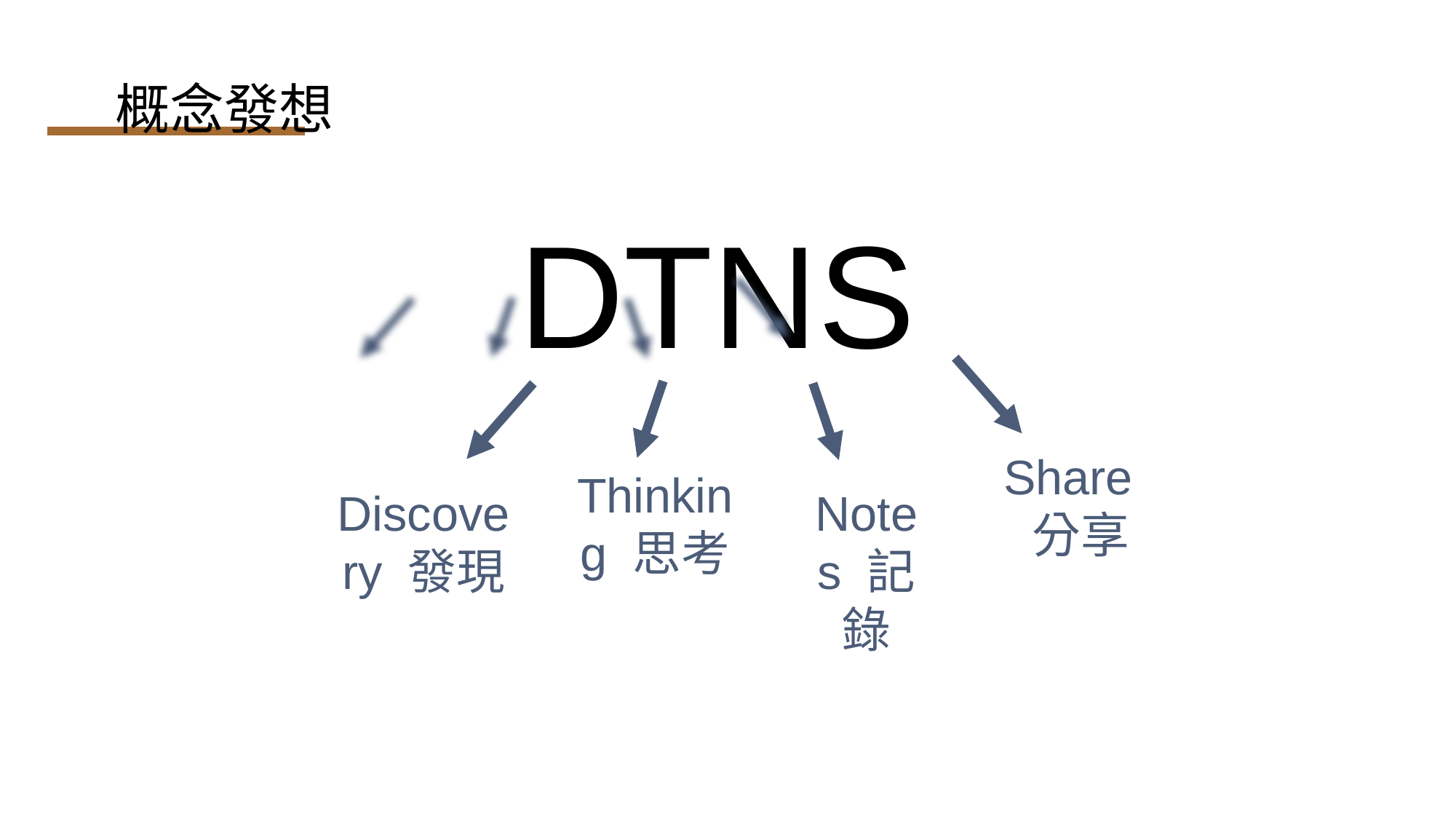

概念發想
DTNS
- Discovery 發現
- Thinking 思考
- Notes 筆記
- Share 分享
Share 分享
Thinking 思考
Discovery 發現
Notes 記錄